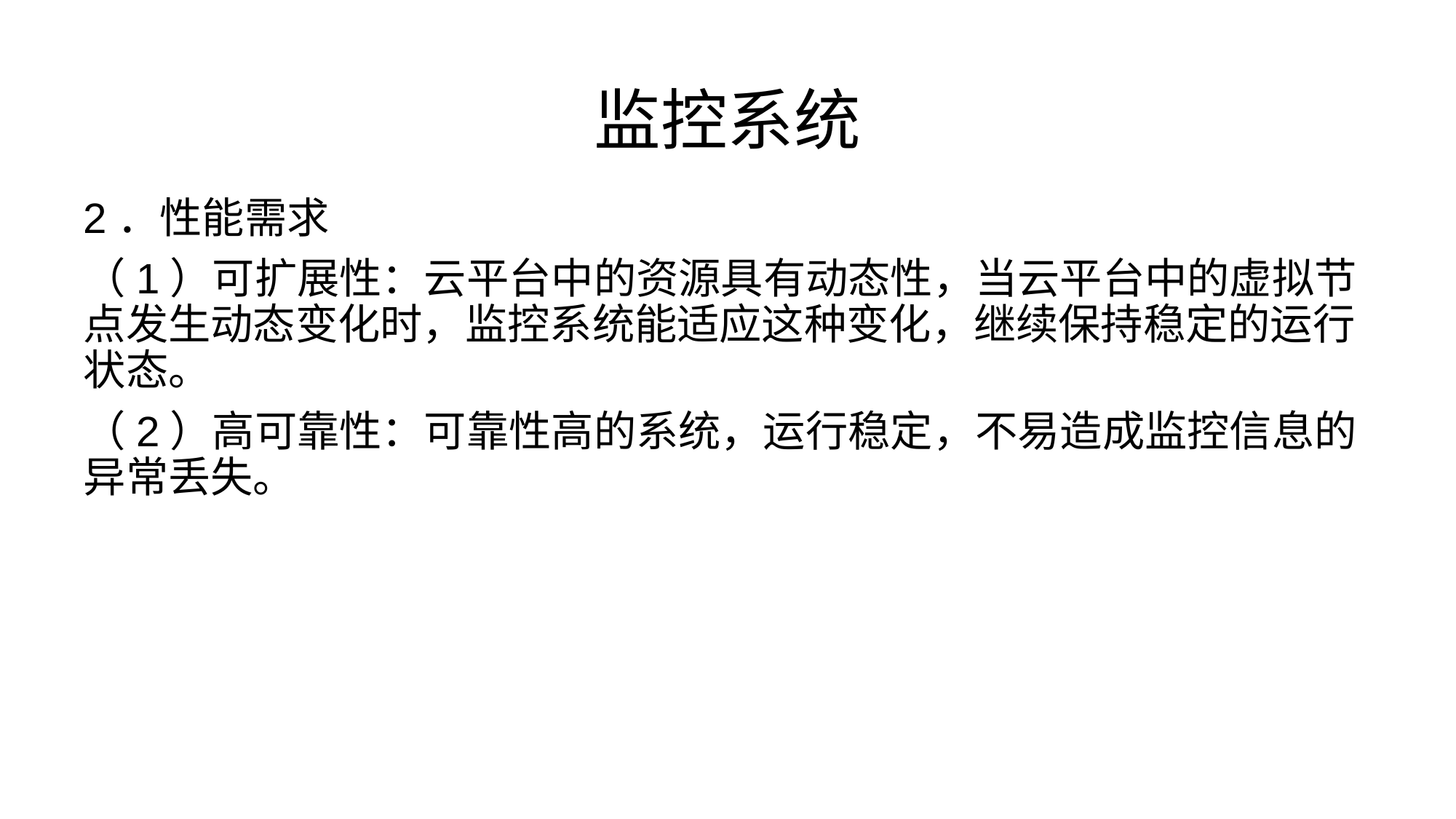

# 监控系统
2．性能需求
（1）可扩展性：云平台中的资源具有动态性，当云平台中的虚拟节点发生动态变化时，监控系统能适应这种变化，继续保持稳定的运行状态。
（2）高可靠性：可靠性高的系统，运行稳定，不易造成监控信息的异常丢失。